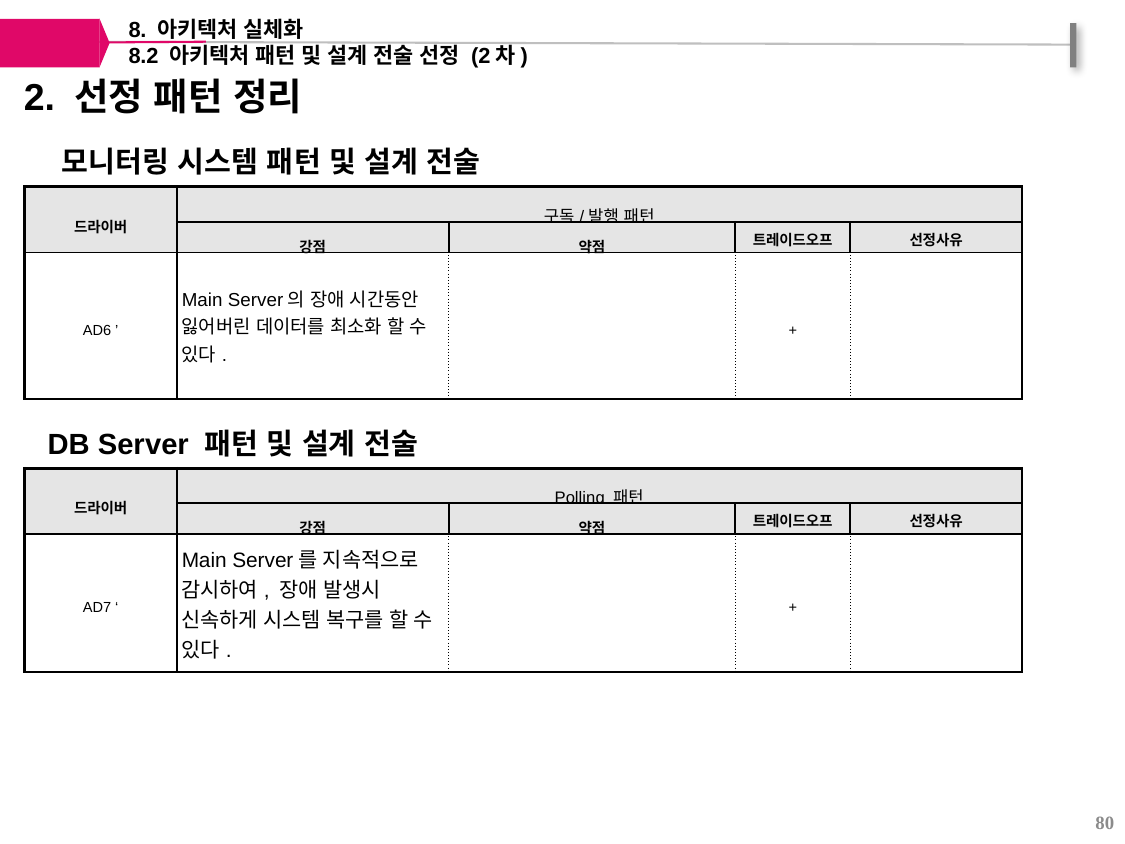

8. 아키텍처 실체화
8.2 아키텍처 패턴 및 설계 전술 선정 (2차)
2. 선정 패턴 정리
모니터링 시스템 패턴 및 설계 전술
| 드라이버 | 구독/발행 패턴 |  |  |  |
| --- | --- | --- | --- | --- |
|  | 강점 | 약점 | 트레이드오프 | 선정사유 |
| AD6 ’ | Main Server의 장애 시간동안 잃어버린 데이터를 최소화 할 수 있다. |  | + |  |
DB Server 패턴 및 설계 전술
| 드라이버 | Polling 패턴 |  |  |  |
| --- | --- | --- | --- | --- |
|  | 강점 | 약점 | 트레이드오프 | 선정사유 |
| AD7 ‘ | Main Server를 지속적으로 감시하여, 장애 발생시 신속하게 시스템 복구를 할 수 있다. |  | + |  |
80